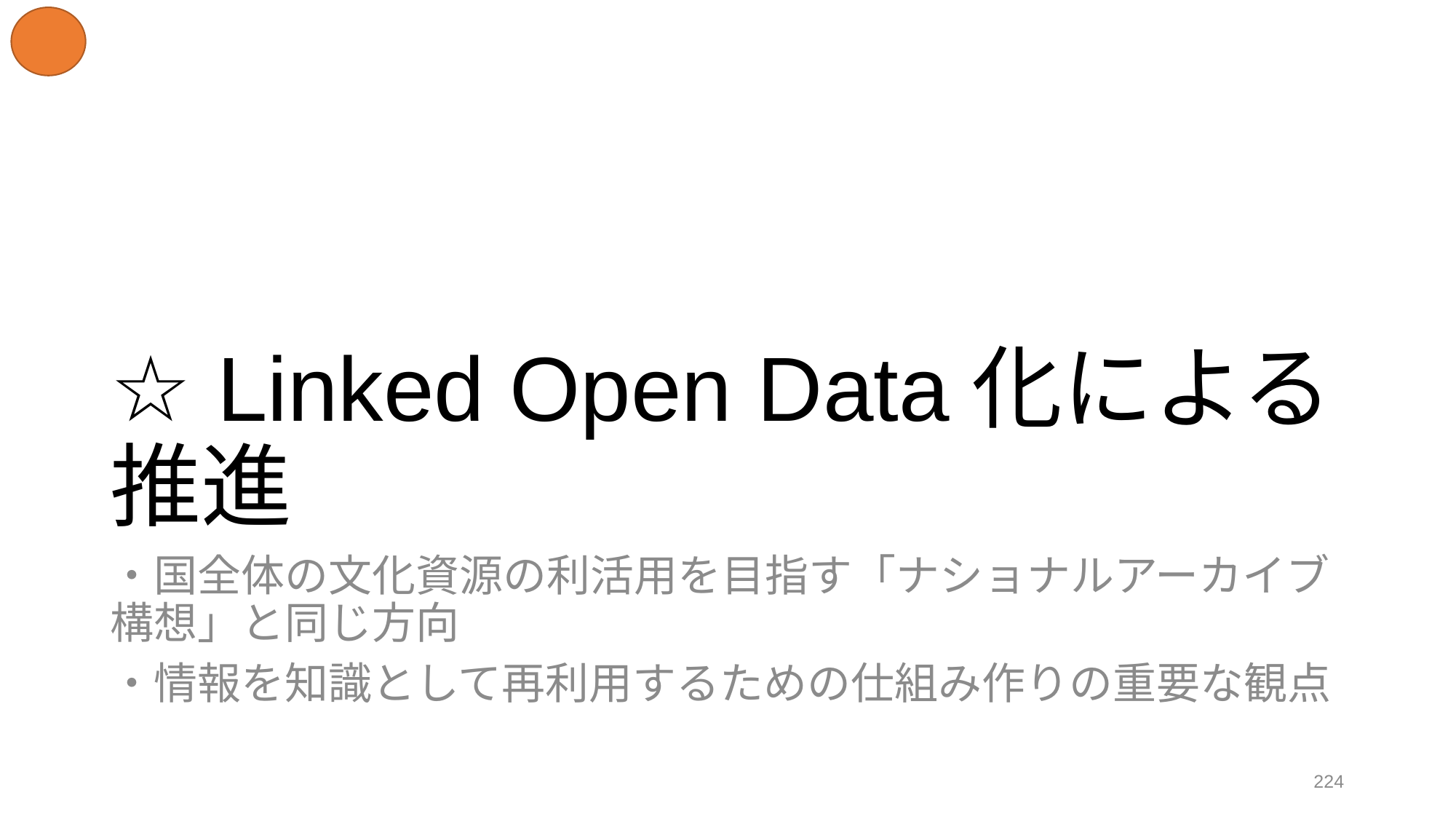

# ☆ Linked Open Data化による推進
・国全体の文化資源の利活用を目指す「ナショナルアーカイブ構想」と同じ方向
・情報を知識として再利用するための仕組み作りの重要な観点

224